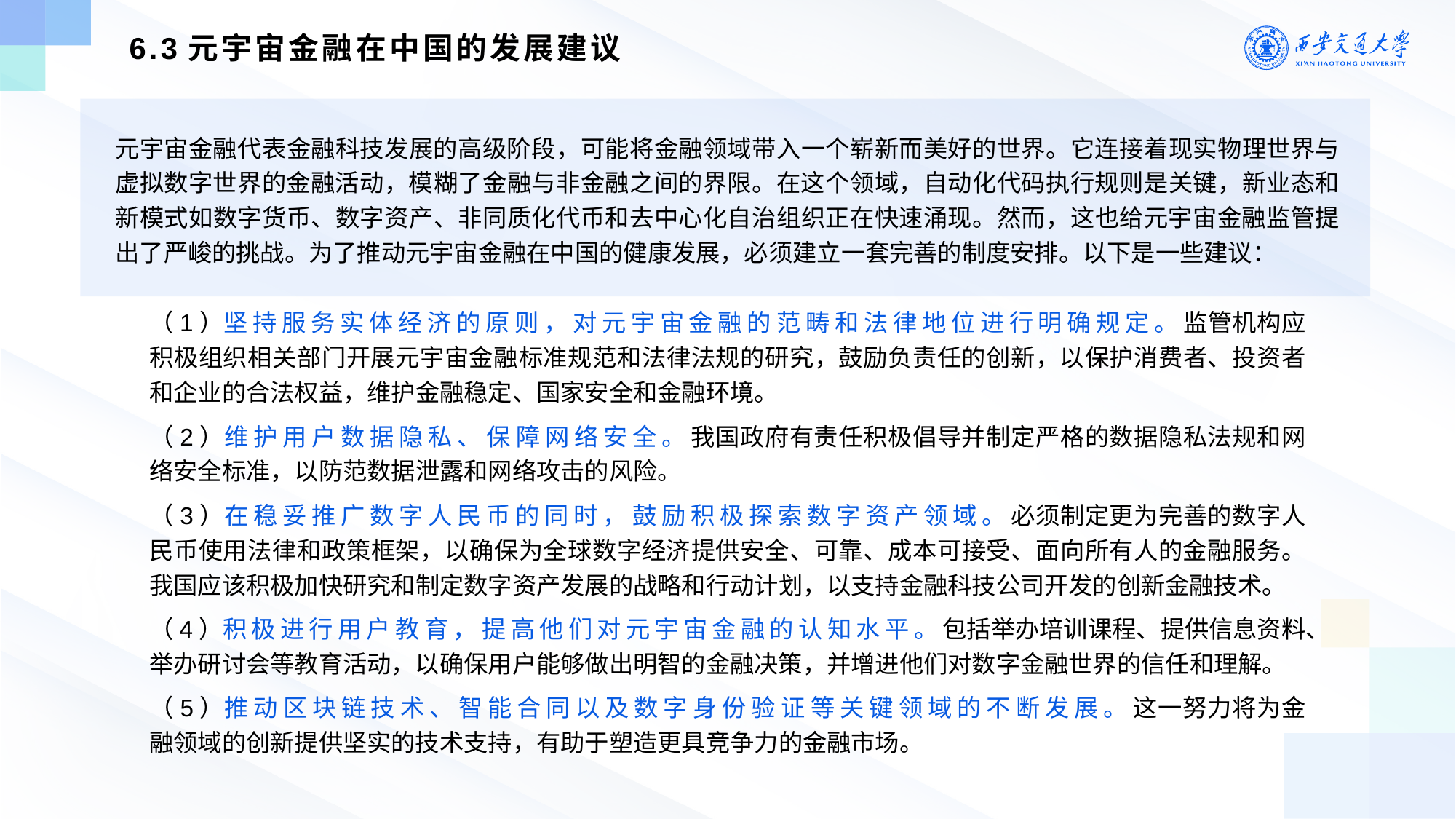

6.3元宇宙金融在中国的发展建议

元宇宙金融代表金融科技发展的高级阶段，可能将金融领域带入一个崭新而美好的世界。它连接着现实物理世界与虚拟数字世界的金融活动，模糊了金融与非金融之间的界限。在这个领域，自动化代码执行规则是关键，新业态和新模式如数字货币、数字资产、非同质化代币和去中心化自治组织正在快速涌现。然而，这也给元宇宙金融监管提出了严峻的挑战。为了推动元宇宙金融在中国的健康发展，必须建立一套完善的制度安排。以下是一些建议：
（1）坚持服务实体经济的原则，对元宇宙金融的范畴和法律地位进行明确规定。监管机构应积极组织相关部门开展元宇宙金融标准规范和法律法规的研究，鼓励负责任的创新，以保护消费者、投资者和企业的合法权益，维护金融稳定、国家安全和金融环境。
（2）维护用户数据隐私、保障网络安全。我国政府有责任积极倡导并制定严格的数据隐私法规和网络安全标准，以防范数据泄露和网络攻击的风险。
（3）在稳妥推广数字人民币的同时，鼓励积极探索数字资产领域。必须制定更为完善的数字人民币使用法律和政策框架，以确保为全球数字经济提供安全、可靠、成本可接受、面向所有人的金融服务。我国应该积极加快研究和制定数字资产发展的战略和行动计划，以支持金融科技公司开发的创新金融技术。
（4）积极进行用户教育，提高他们对元宇宙金融的认知水平。包括举办培训课程、提供信息资料、举办研讨会等教育活动，以确保用户能够做出明智的金融决策，并增进他们对数字金融世界的信任和理解。
（5）推动区块链技术、智能合同以及数字身份验证等关键领域的不断发展。这一努力将为金融领域的创新提供坚实的技术支持，有助于塑造更具竞争力的金融市场。